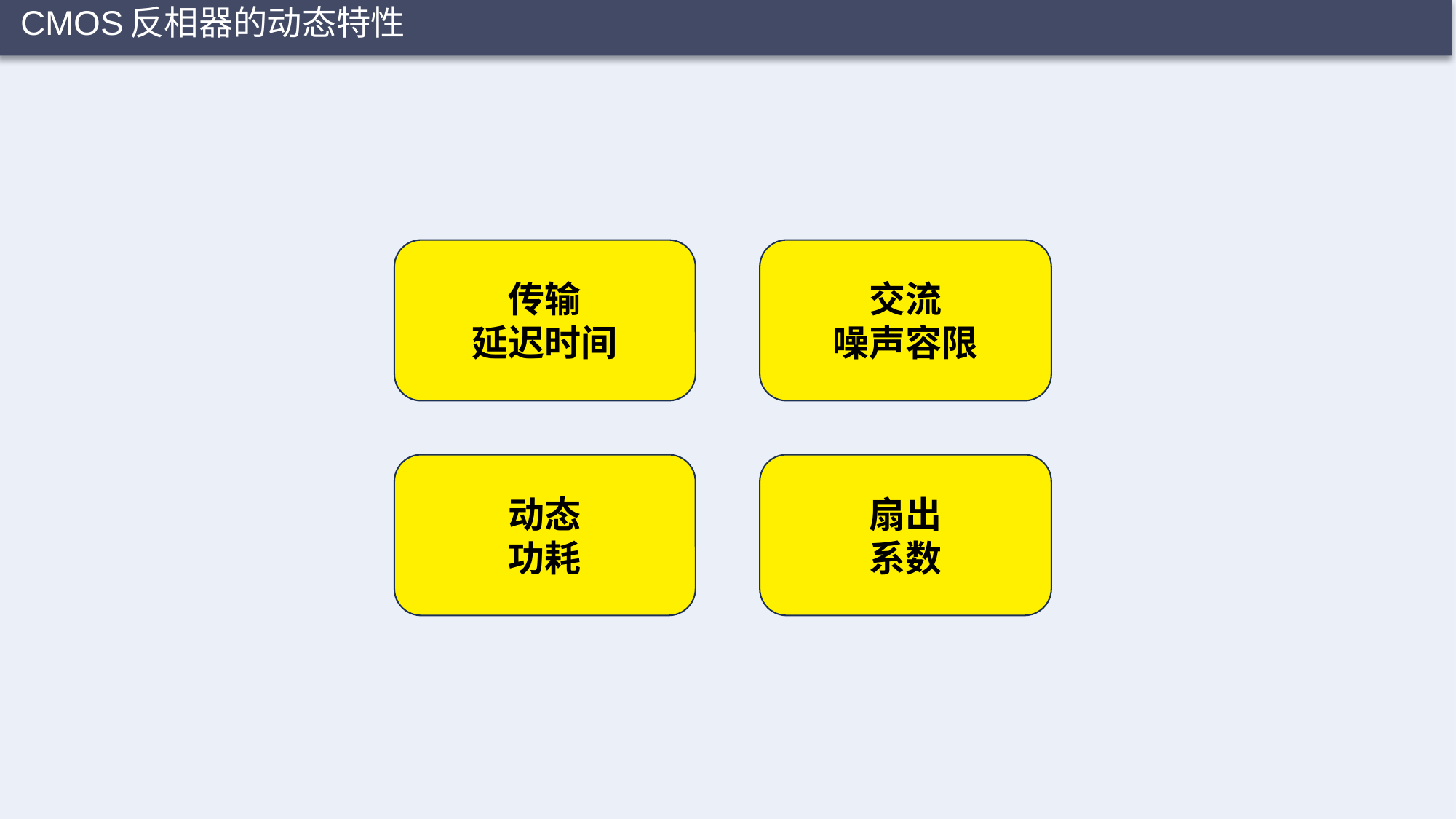

CMOS反相器的动态特性
交流
噪声容限
传输
延迟时间
动态
功耗
扇出
系数